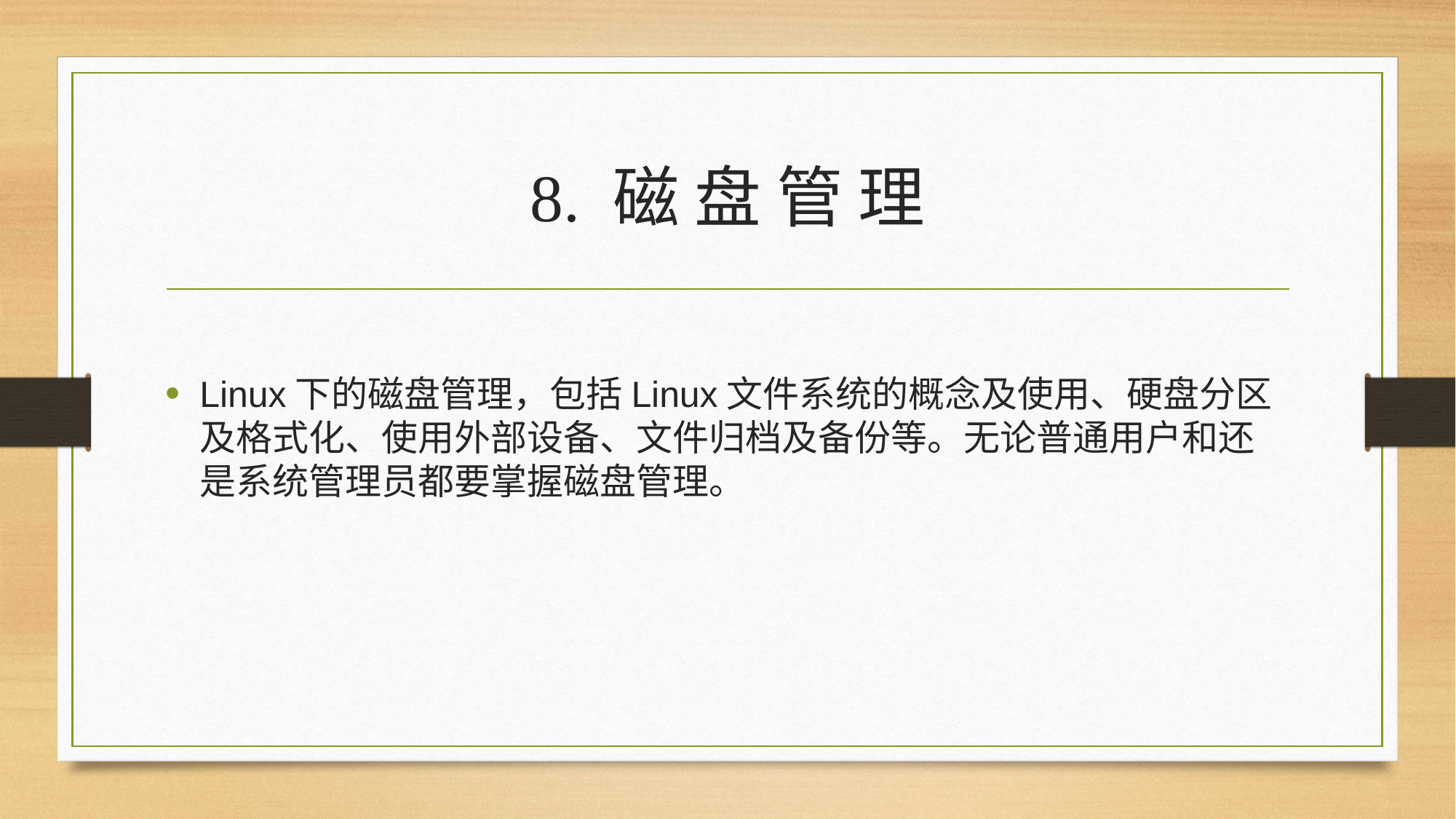

# 8. 磁 盘 管 理

Linux下的磁盘管理，包括Linux文件系统的概念及使用、硬盘分区及格式化、使用外部设备、文件归档及备份等。无论普通用户和还是系统管理员都要掌握磁盘管理。